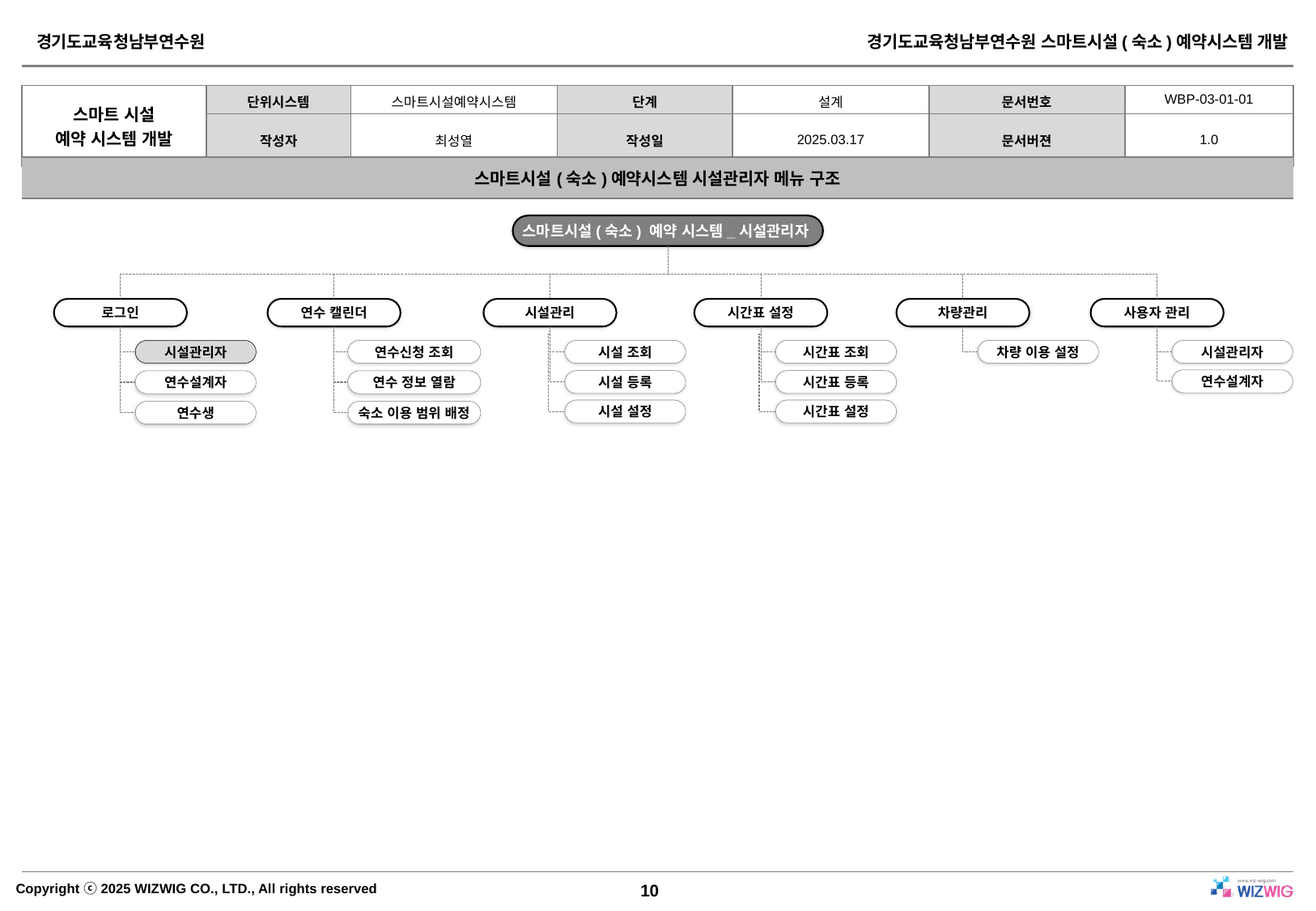

| 스마트시설(숙소)예약시스템 시설관리자 메뉴 구조 |
| --- |
스마트시설(숙소) 예약 시스템_시설관리자
로그인
연수 캘린더
시설관리
시간표 설정
차량관리
사용자 관리
시설관리자
연수신청 조회
시설 조회
시간표 조회
차량 이용 설정
시설관리자
연수설계자
시설 등록
시간표 등록
연수설계자
연수 정보 열람
시설 설정
시간표 설정
연수생
숙소 이용 범위 배정